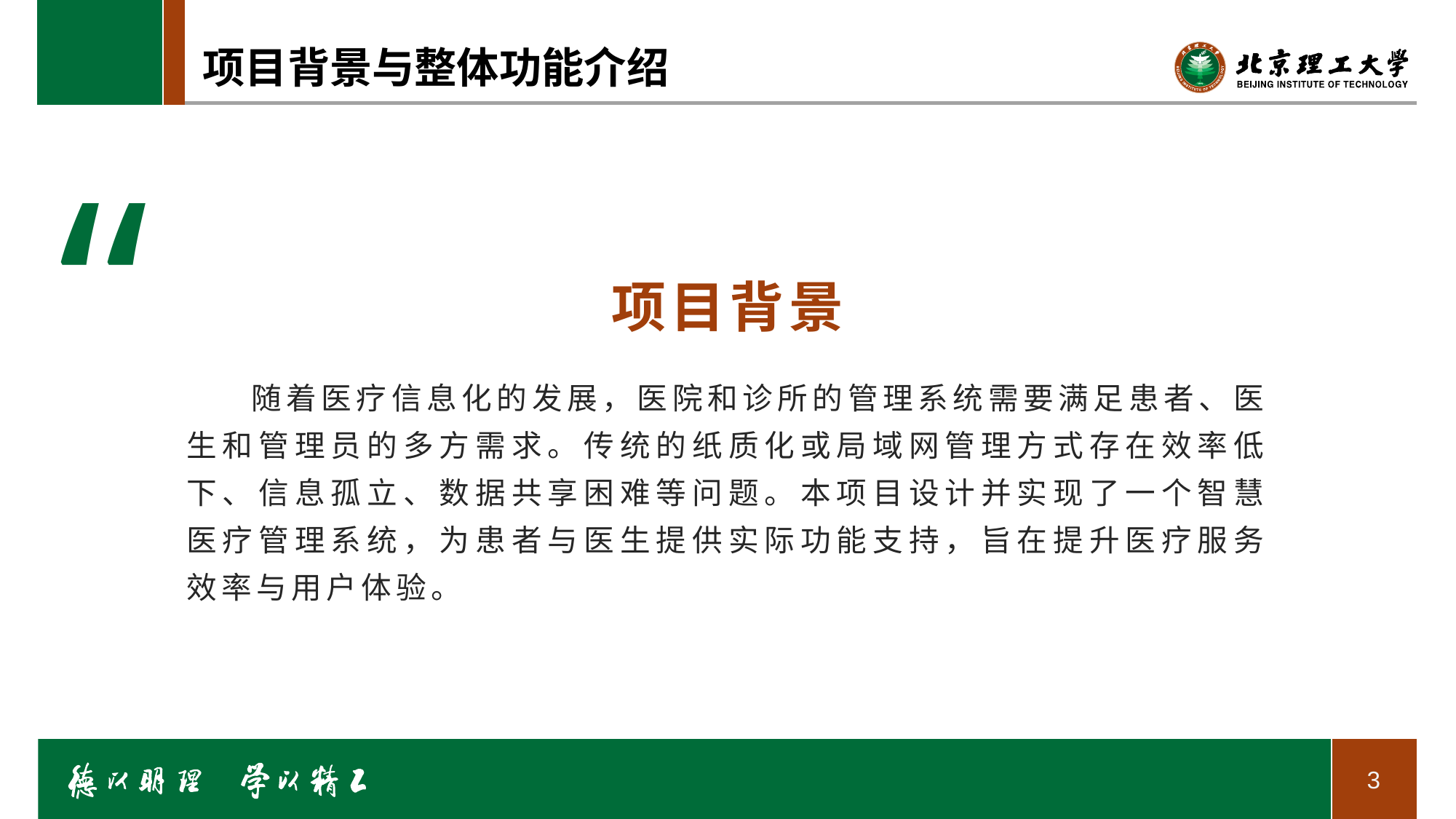

# 项目背景与整体功能介绍
“

项目背景
     随着医疗信息化的发展，医院和诊所的管理系统需要满足患者、医生和管理员的多方需求。传统的纸质化或局域网管理方式存在效率低下、信息孤立、数据共享困难等问题。本项目设计并实现了一个智慧医疗管理系统，为患者与医生提供实际功能支持，旨在提升医疗服务效率与用户体验。